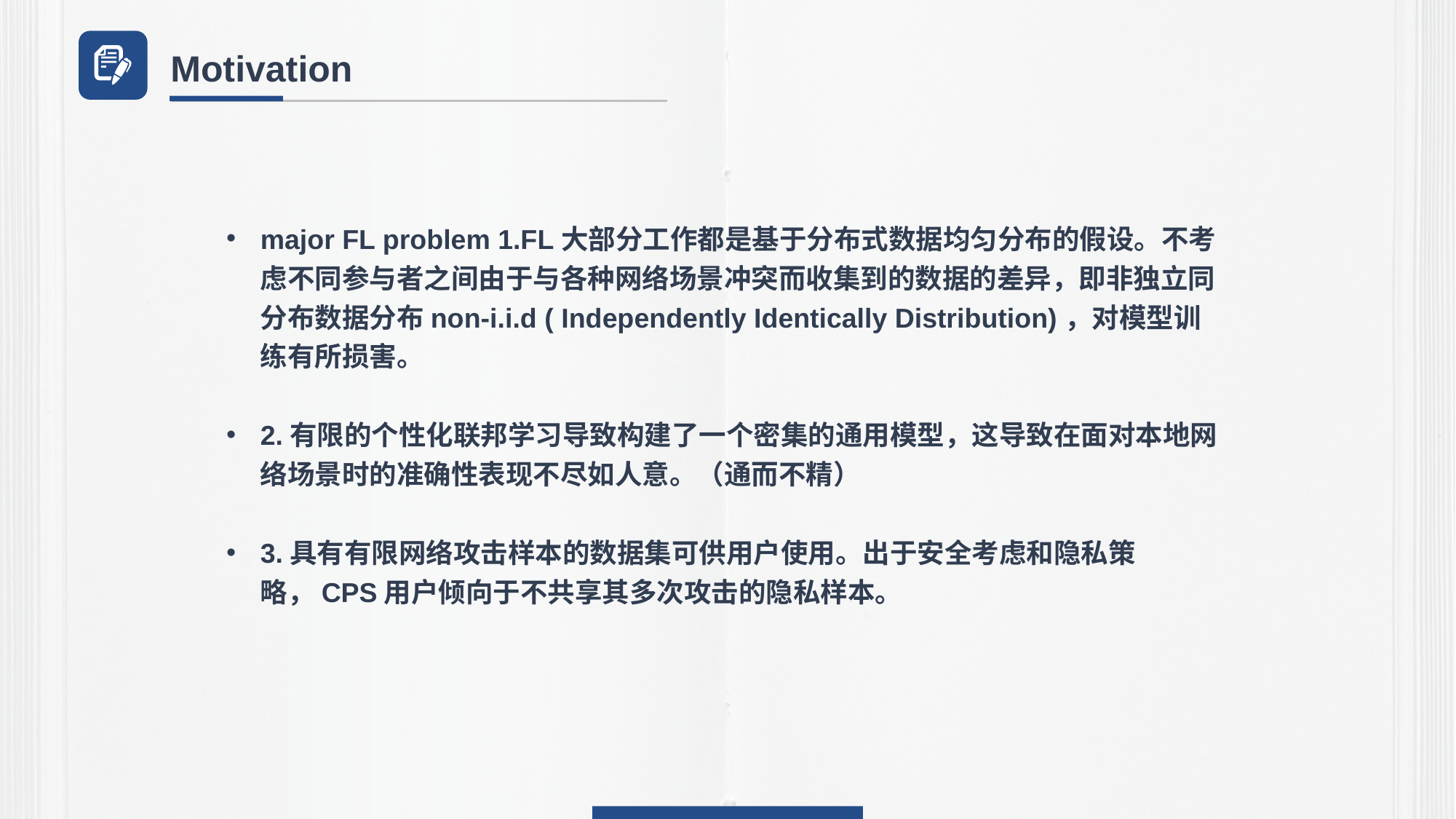

Motivation

major FL problem 1.FL大部分工作都是基于分布式数据均匀分布的假设。不考虑不同参与者之间由于与各种网络场景冲突而收集到的数据的差异，即非独立同分布数据分布non-i.i.d ( Independently Identically Distribution)，对模型训练有所损害。

2.有限的个性化联邦学习导致构建了一个密集的通用模型，这导致在面对本地网络场景时的准确性表现不尽如人意。（通而不精）

3.具有有限网络攻击样本的数据集可供用户使用。出于安全考虑和隐私策略，CPS用户倾向于不共享其多次攻击的隐私样本。